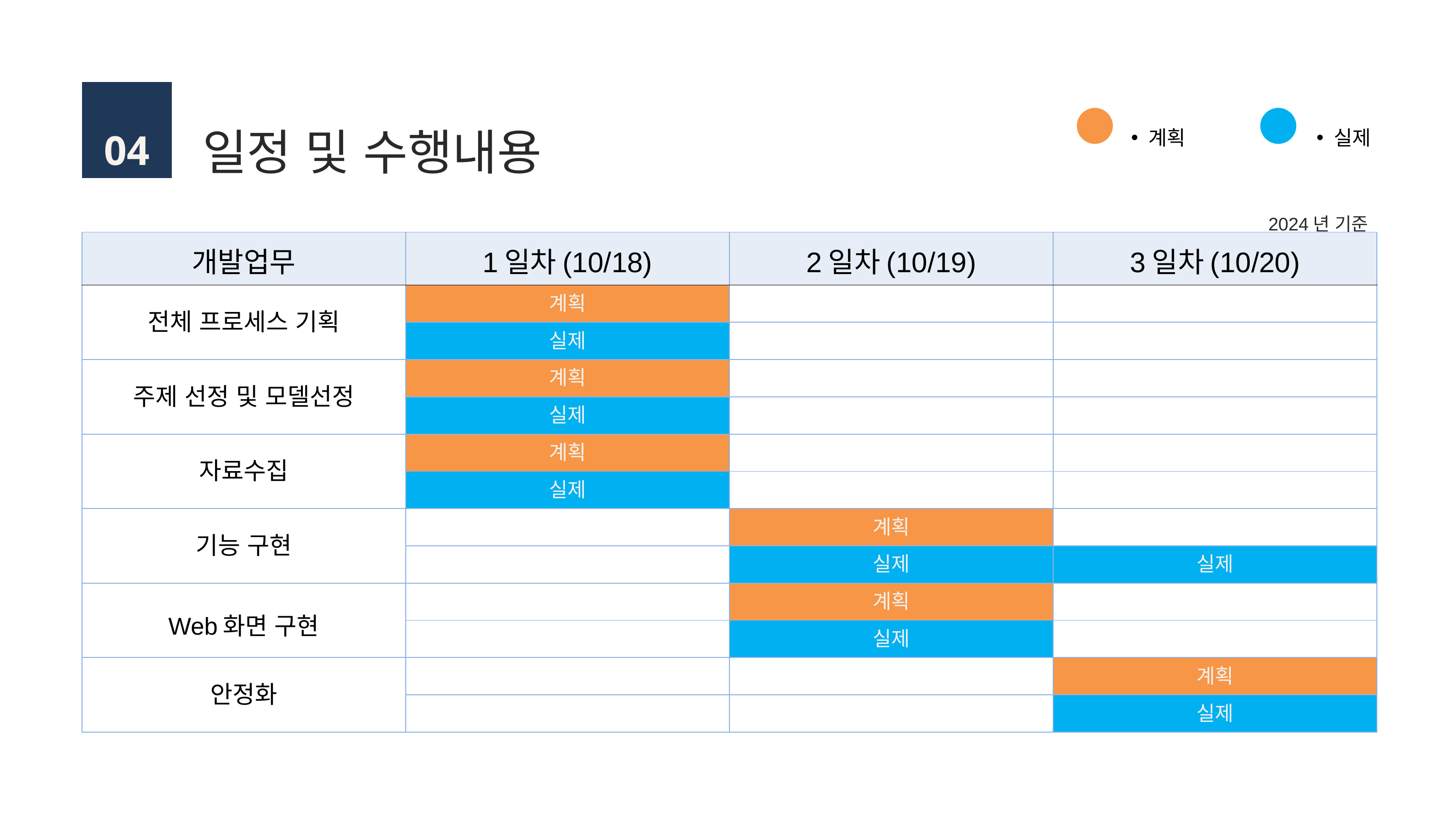

일정 및 수행내용
04

계획
실제
2024년 기준
| 개발업무 | 1일차(10/18) | 2일차(10/19) | 3일차(10/20) |
| --- | --- | --- | --- |
| 전체 프로세스 기획 | 계획 |  |  |
|  | 실제 |  |  |
| 주제 선정 및 모델선정 | 계획 |  |  |
|  | 실제 |  |  |
| 자료수집 | 계획 |  |  |
|  | 실제 |  |  |
| 기능 구현 |  | 계획 |  |
|  |  | 실제 | 실제 |
| Web화면 구현 |  | 계획 |  |
|  |  | 실제 |  |
| 안정화 |  |  | 계획 |
|  |  |  | 실제 |